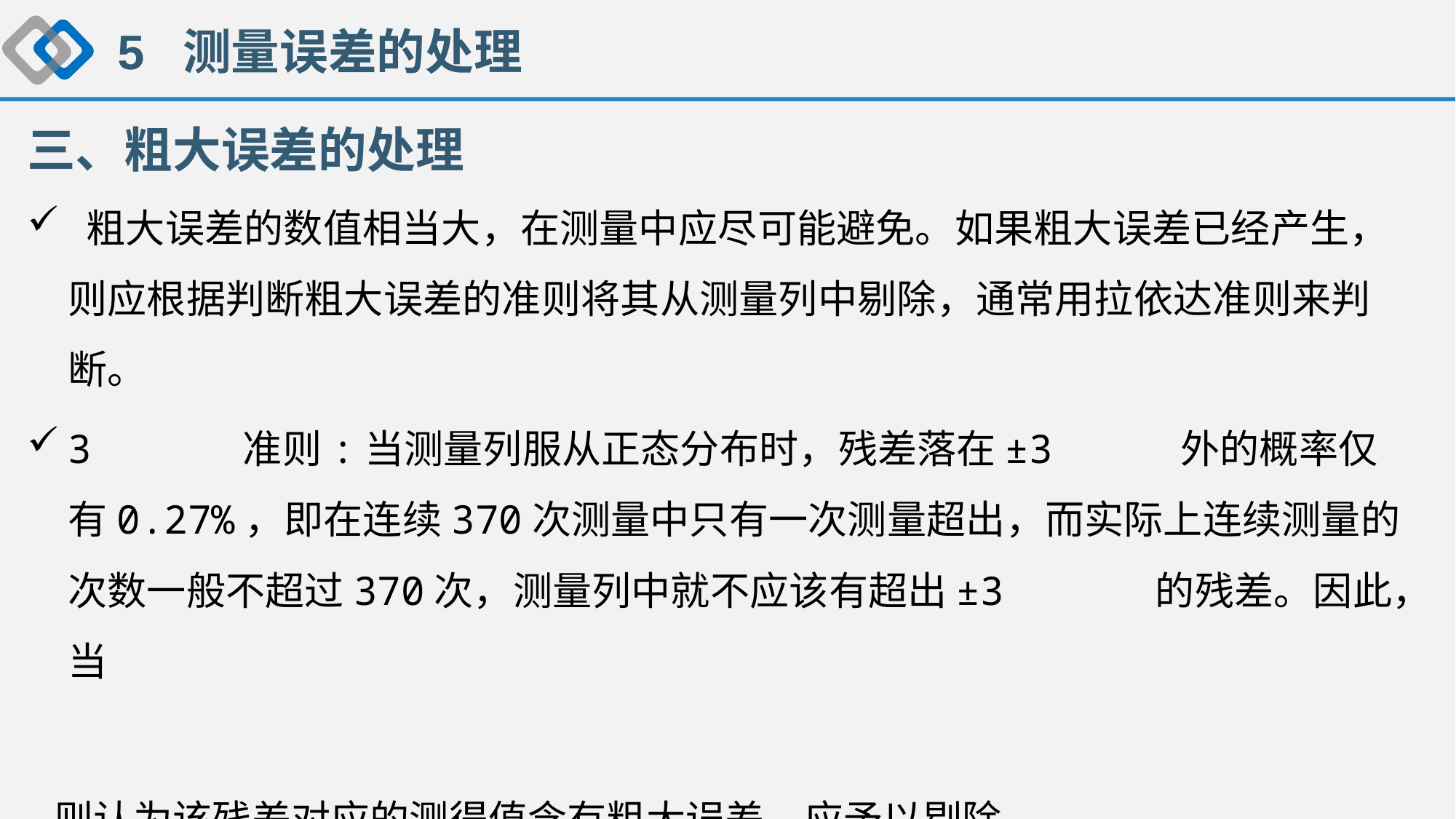

5  测量误差的处理
三、粗大误差的处理
 粗大误差的数值相当大，在测量中应尽可能避免。如果粗大误差已经产生，则应根据判断粗大误差的准则将其从测量列中剔除，通常用拉依达准则来判断。
3      准则:当测量列服从正态分布时，残差落在±3     外的概率仅有0.27%，即在连续370次测量中只有一次测量超出，而实际上连续测量的次数一般不超过370次，测量列中就不应该有超出±3      的残差。因此，当

  则认为该残差对应的测得值含有粗大误差，应予以剔除。
             注：测量次数小于或等于10时，不能使用该准则。